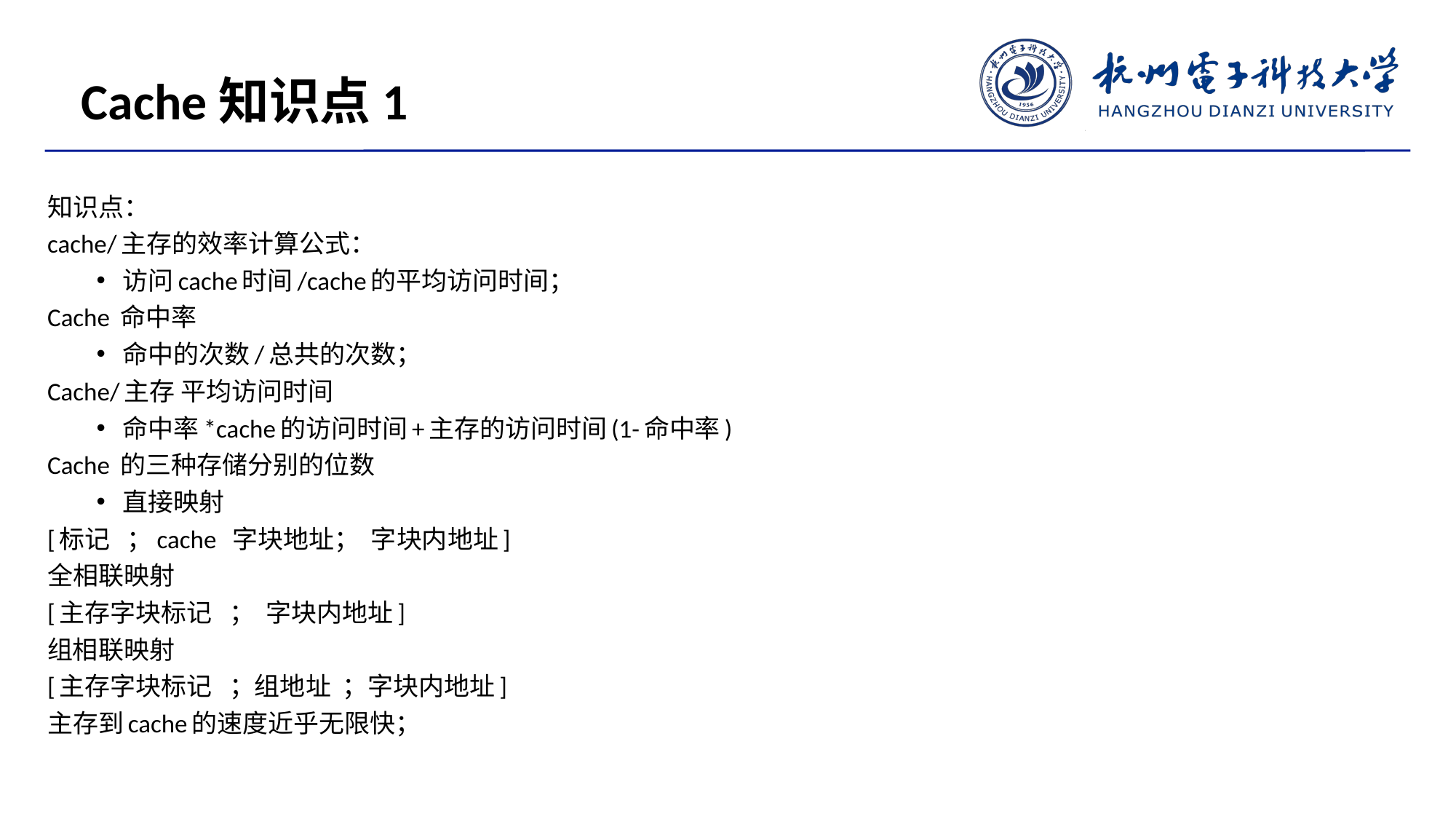

Cache知识点1
知识点：
cache/主存的效率计算公式：
访问cache时间/cache的平均访问时间；
Cache 命中率
命中的次数/总共的次数；
Cache/主存 平均访问时间
命中率*cache的访问时间+主存的访问时间(1-命中率)
Cache 的三种存储分别的位数
直接映射
[标记   ；cache  字块地址；  字块内地址]
全相联映射
[主存字块标记   ；  字块内地址]
组相联映射
[主存字块标记   ；组地址  ；字块内地址]
主存到cache的速度近乎无限快；